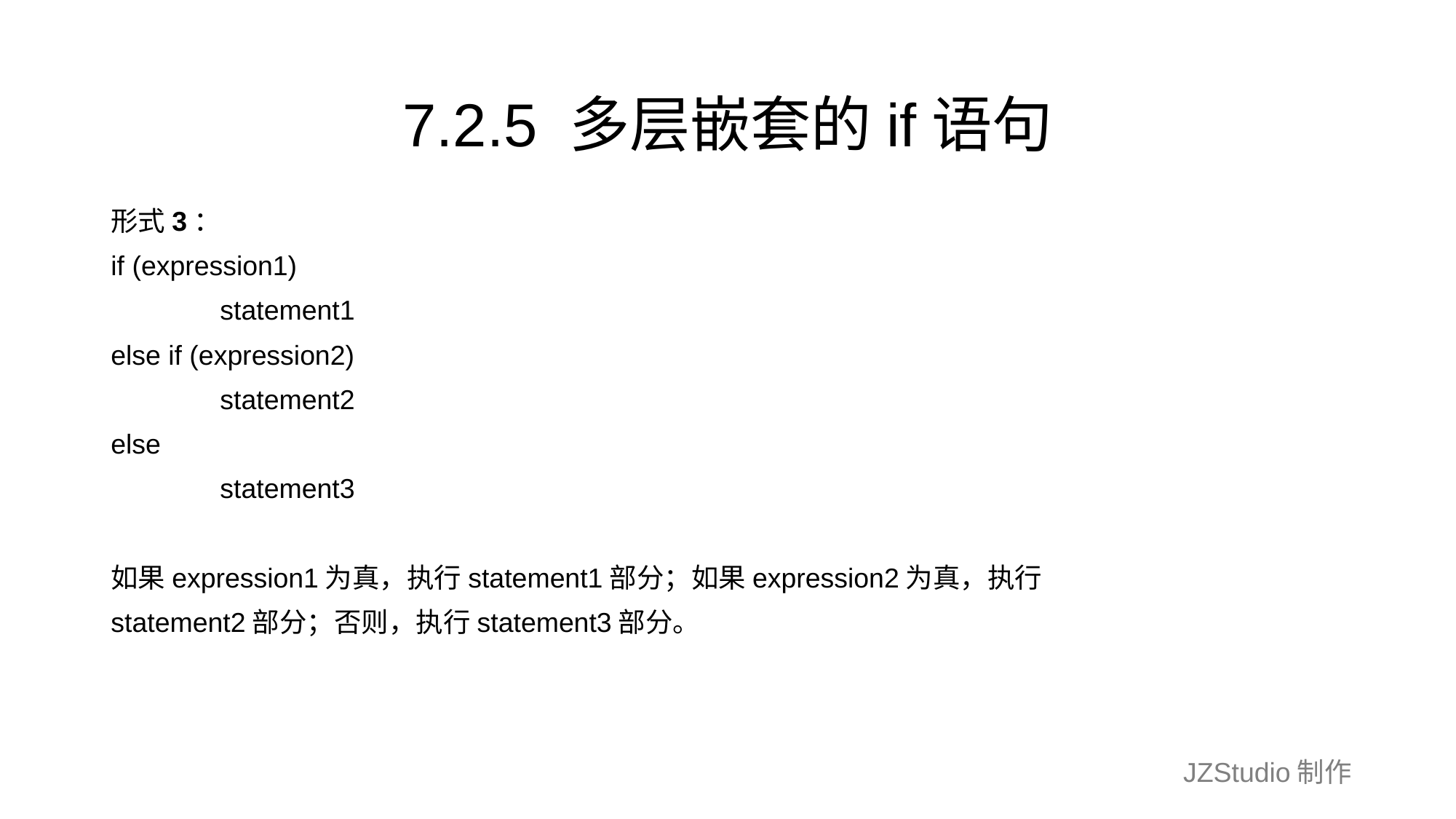

# 7.2.5 多层嵌套的if语句
形式3：
if (expression1)
	statement1
else if (expression2)
	statement2
else
	statement3

如果expression1为真，执行statement1部分；如果expression2为真，执行
statement2部分；否则，执行statement3部分。